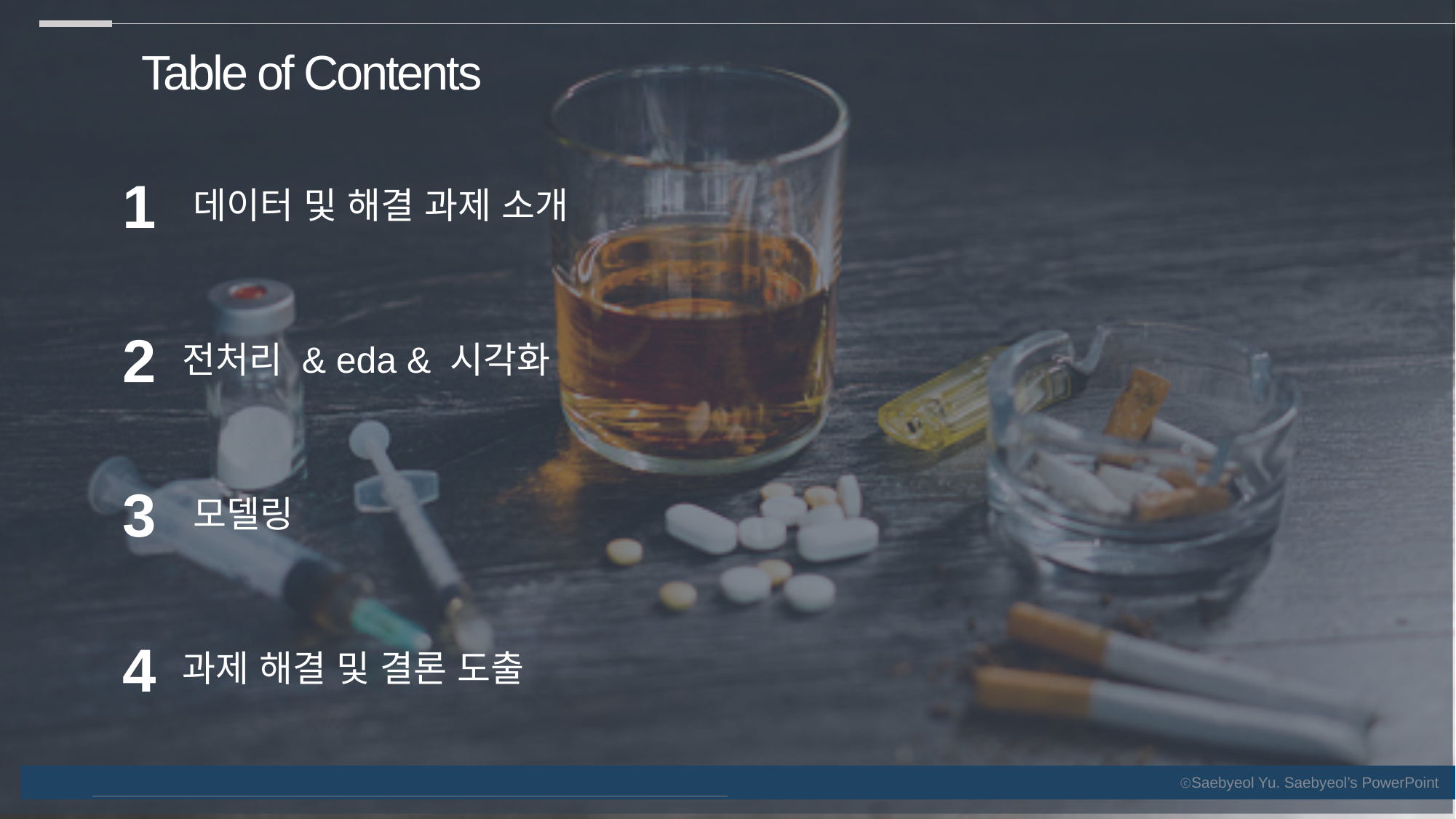

Table of Contents
1
데이터 및 해결 과제 소개
2
전처리 & eda & 시각화
3
모델링
4
과제 해결 및 결론 도출